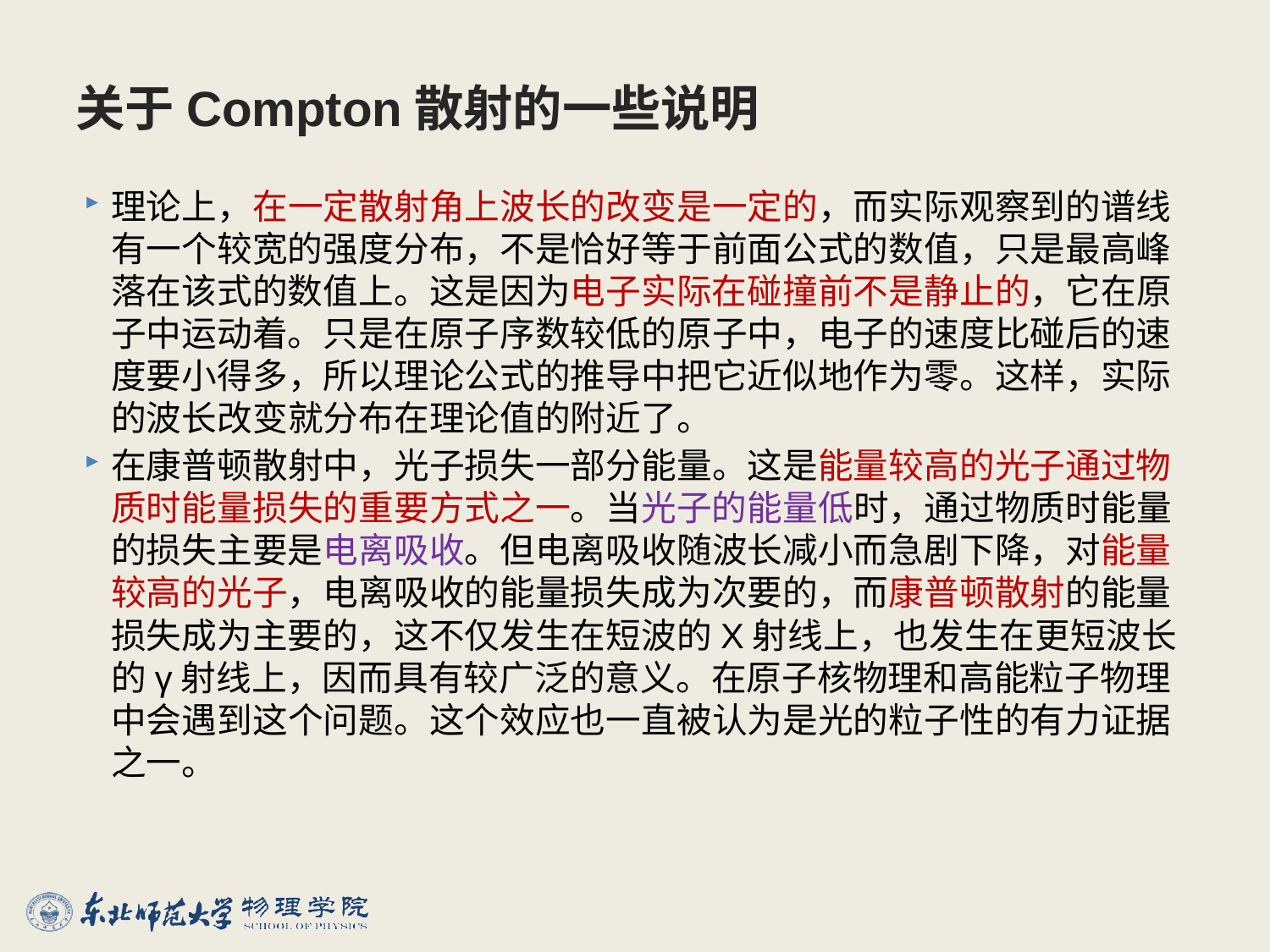

# 关于Compton散射的一些说明
理论上，在一定散射角上波长的改变是一定的，而实际观察到的谱线有一个较宽的强度分布，不是恰好等于前面公式的数值，只是最高峰落在该式的数值上。这是因为电子实际在碰撞前不是静止的，它在原子中运动着。只是在原子序数较低的原子中，电子的速度比碰后的速度要小得多，所以理论公式的推导中把它近似地作为零。这样，实际的波长改变就分布在理论值的附近了。
在康普顿散射中，光子损失一部分能量。这是能量较高的光子通过物质时能量损失的重要方式之一。当光子的能量低时，通过物质时能量的损失主要是电离吸收。但电离吸收随波长减小而急剧下降，对能量较高的光子，电离吸收的能量损失成为次要的，而康普顿散射的能量损失成为主要的，这不仅发生在短波的X射线上，也发生在更短波长的γ射线上，因而具有较广泛的意义。在原子核物理和高能粒子物理中会遇到这个问题。这个效应也一直被认为是光的粒子性的有力证据之一。